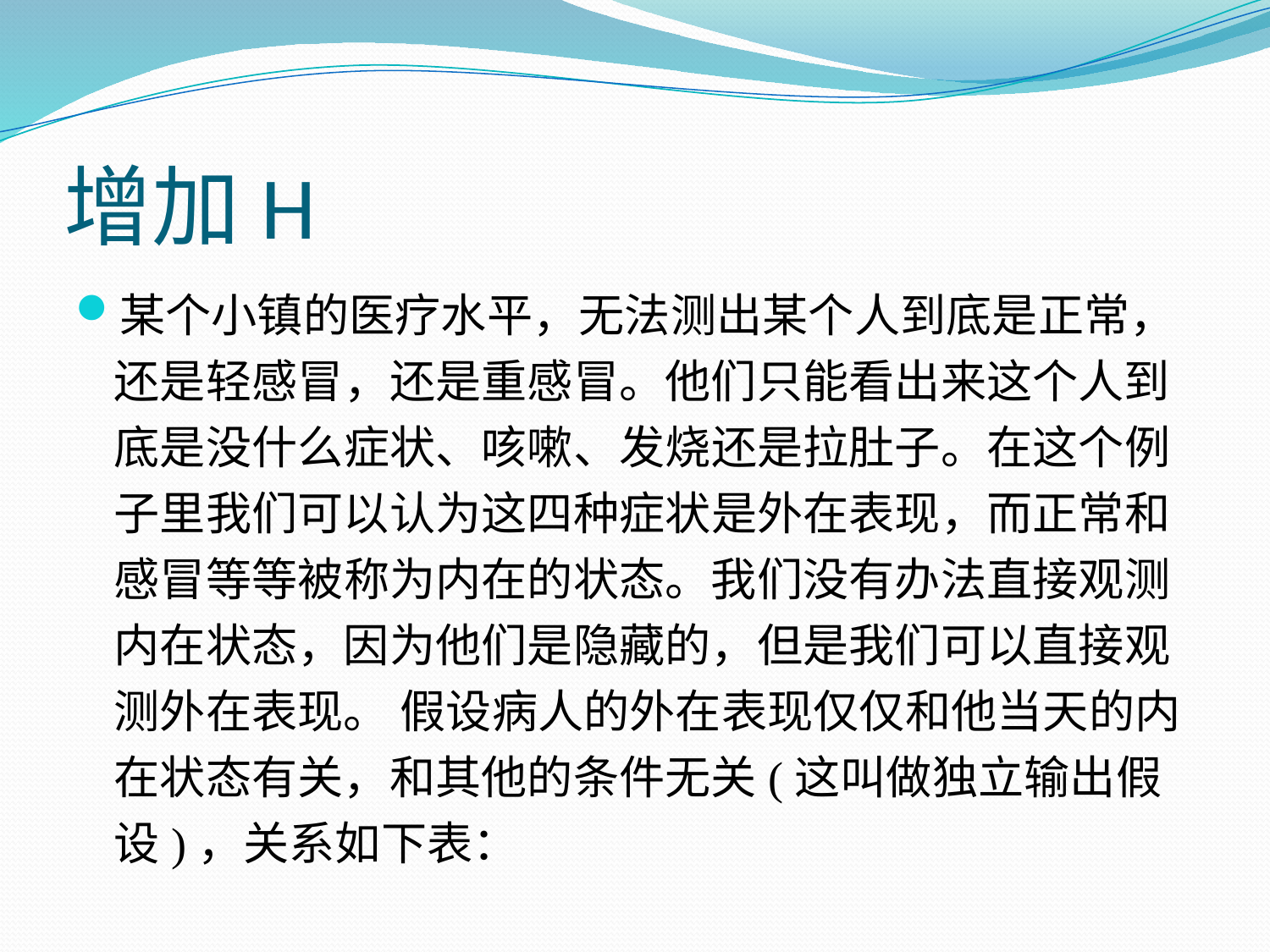

# 增加H
某个小镇的医疗水平，无法测出某个人到底是正常，还是轻感冒，还是重感冒。他们只能看出来这个人到底是没什么症状、咳嗽、发烧还是拉肚子。在这个例子里我们可以认为这四种症状是外在表现，而正常和感冒等等被称为内在的状态。我们没有办法直接观测内在状态，因为他们是隐藏的，但是我们可以直接观测外在表现。 假设病人的外在表现仅仅和他当天的内在状态有关，和其他的条件无关(这叫做独立输出假设)，关系如下表：